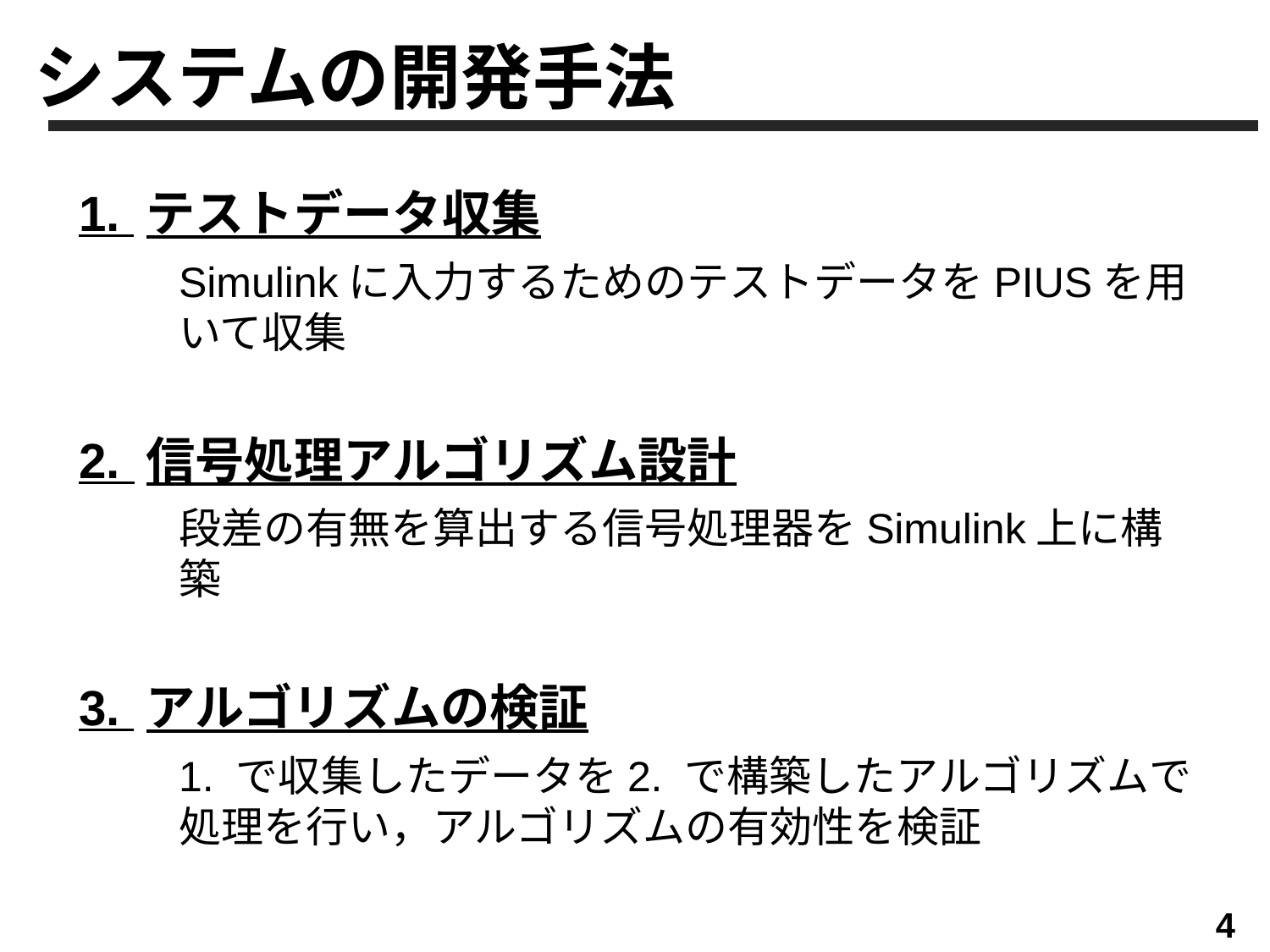

システムの開発手法
1. テストデータ収集
Simulinkに入力するためのテストデータをPIUSを用いて収集
2. 信号処理アルゴリズム設計
段差の有無を算出する信号処理器をSimulink上に構築
3. アルゴリズムの検証
1. で収集したデータを2. で構築したアルゴリズムで処理を行い，アルゴリズムの有効性を検証
4